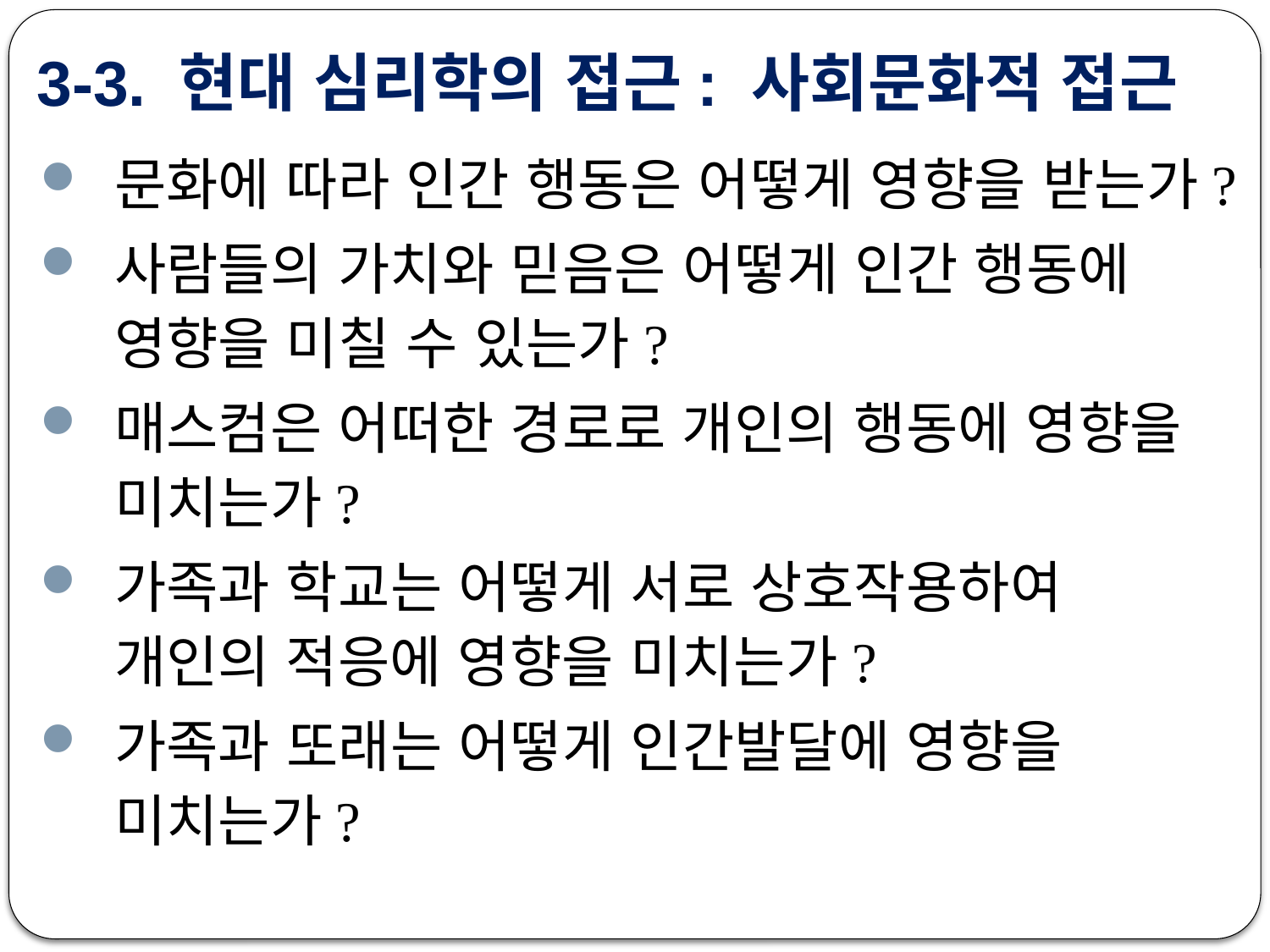

# 3-3. 현대 심리학의 접근: 사회문화적 접근
문화에 따라 인간 행동은 어떻게 영향을 받는가?
사람들의 가치와 믿음은 어떻게 인간 행동에 영향을 미칠 수 있는가?
매스컴은 어떠한 경로로 개인의 행동에 영향을 미치는가?
가족과 학교는 어떻게 서로 상호작용하여 개인의 적응에 영향을 미치는가?
가족과 또래는 어떻게 인간발달에 영향을 미치는가?